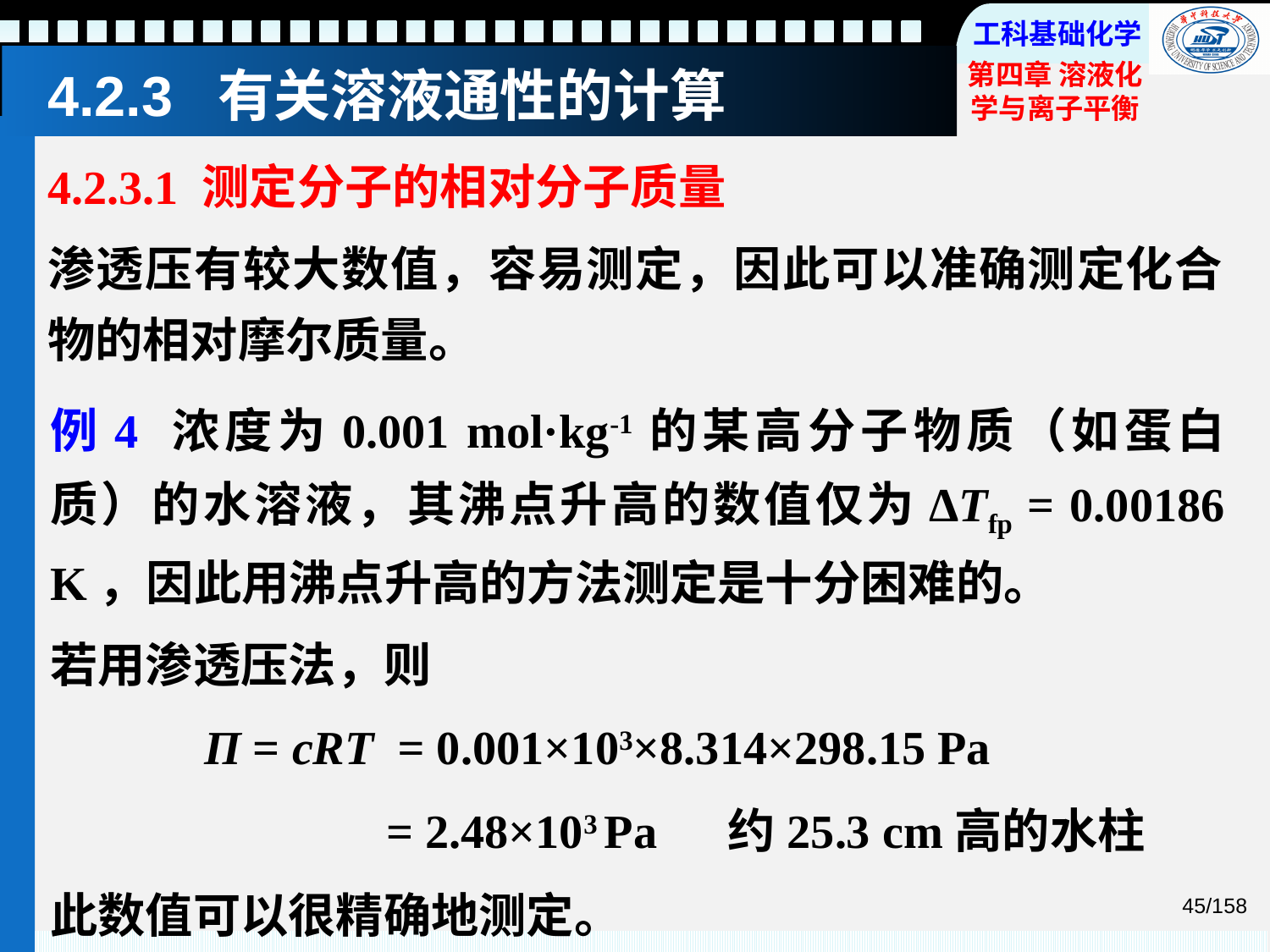

# 4.2.3  有关溶液通性的计算
4.2.3.1 测定分子的相对分子质量
渗透压有较大数值，容易测定，因此可以准确测定化合物的相对摩尔质量。
例4 浓度为0.001 mol·kg-1的某高分子物质（如蛋白质）的水溶液，其沸点升高的数值仅为ΔTfp = 0.00186 K，因此用沸点升高的方法测定是十分困难的。
若用渗透压法，则
             Π = cRT  = 0.001×103×8.314×298.15 Pa
                            = 2.48×103 Pa     约25.3 cm高的水柱
此数值可以很精确地测定。